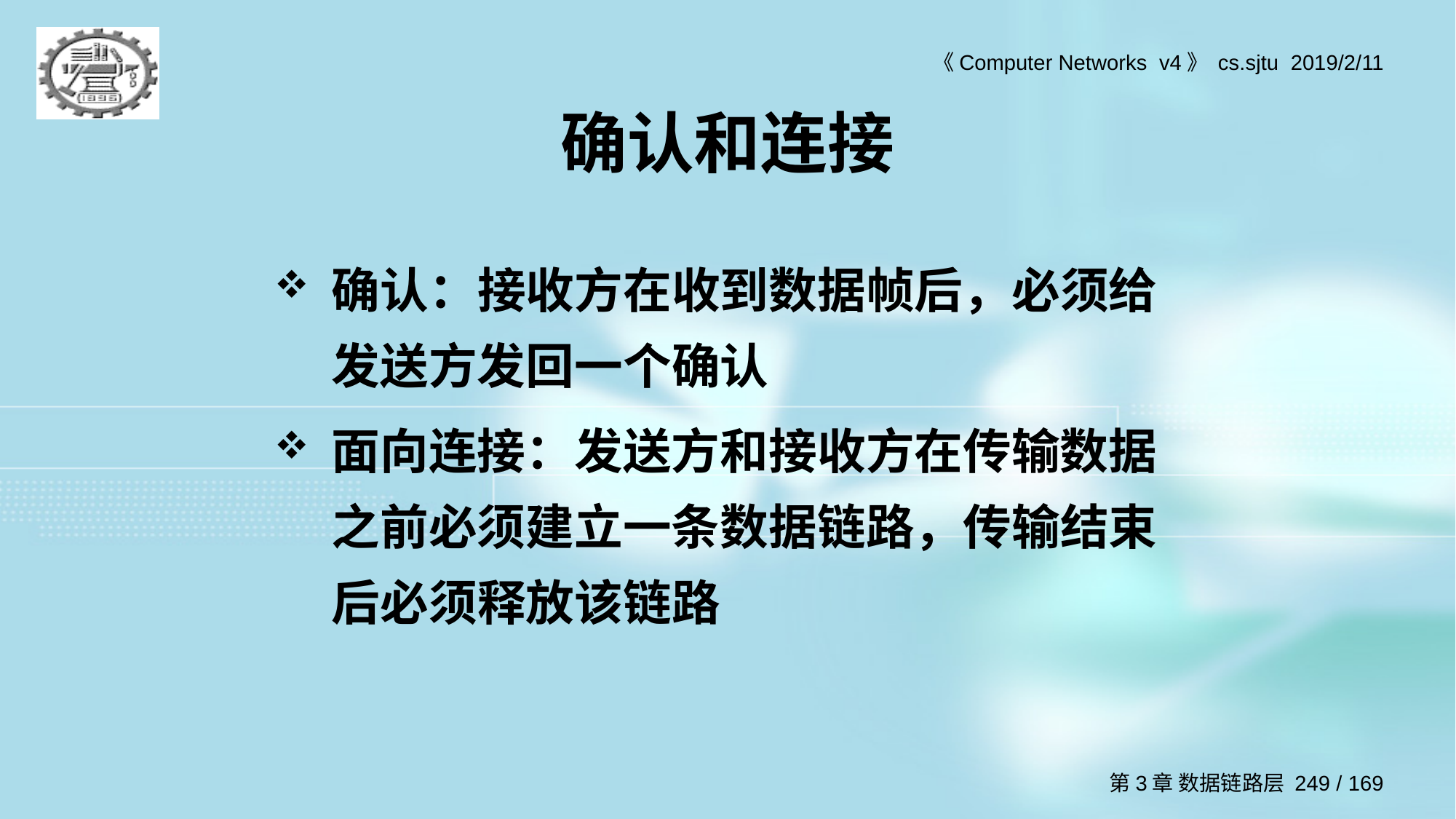

# 确认和连接
确认：接收方在收到数据帧后，必须给发送方发回一个确认
面向连接：发送方和接收方在传输数据之前必须建立一条数据链路，传输结束后必须释放该链路